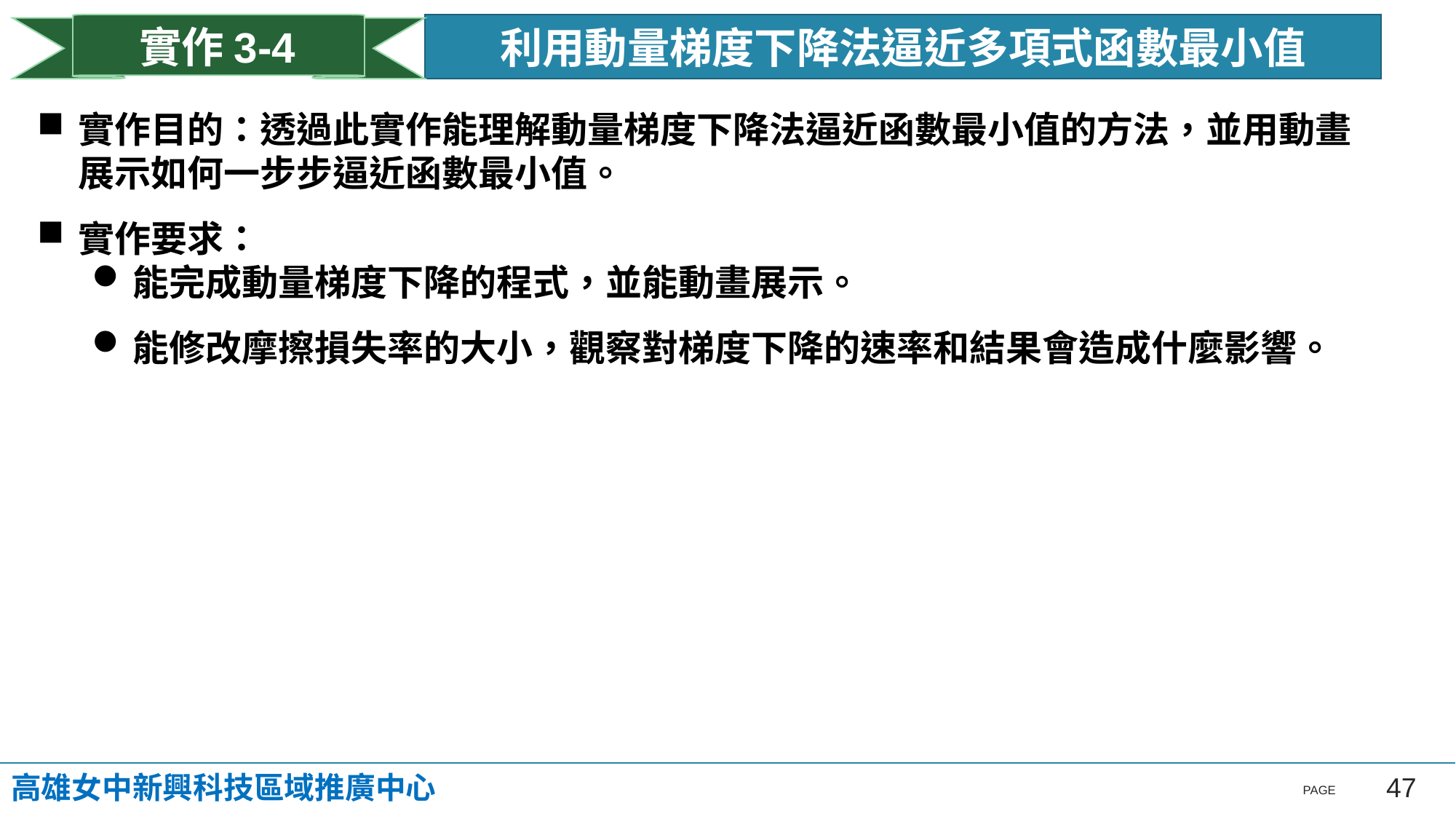

利用動量梯度下降法逼近多項式函數最小值

實作3-4
實作目的：透過此實作能理解動量梯度下降法逼近函數最小值的方法，並用動畫展示如何一步步逼近函數最小值。

實作要求：
能完成動量梯度下降的程式，並能動畫展示。

能修改摩擦損失率的大小，觀察對梯度下降的速率和結果會造成什麼影響。

高雄女中新興科技區域推廣中心